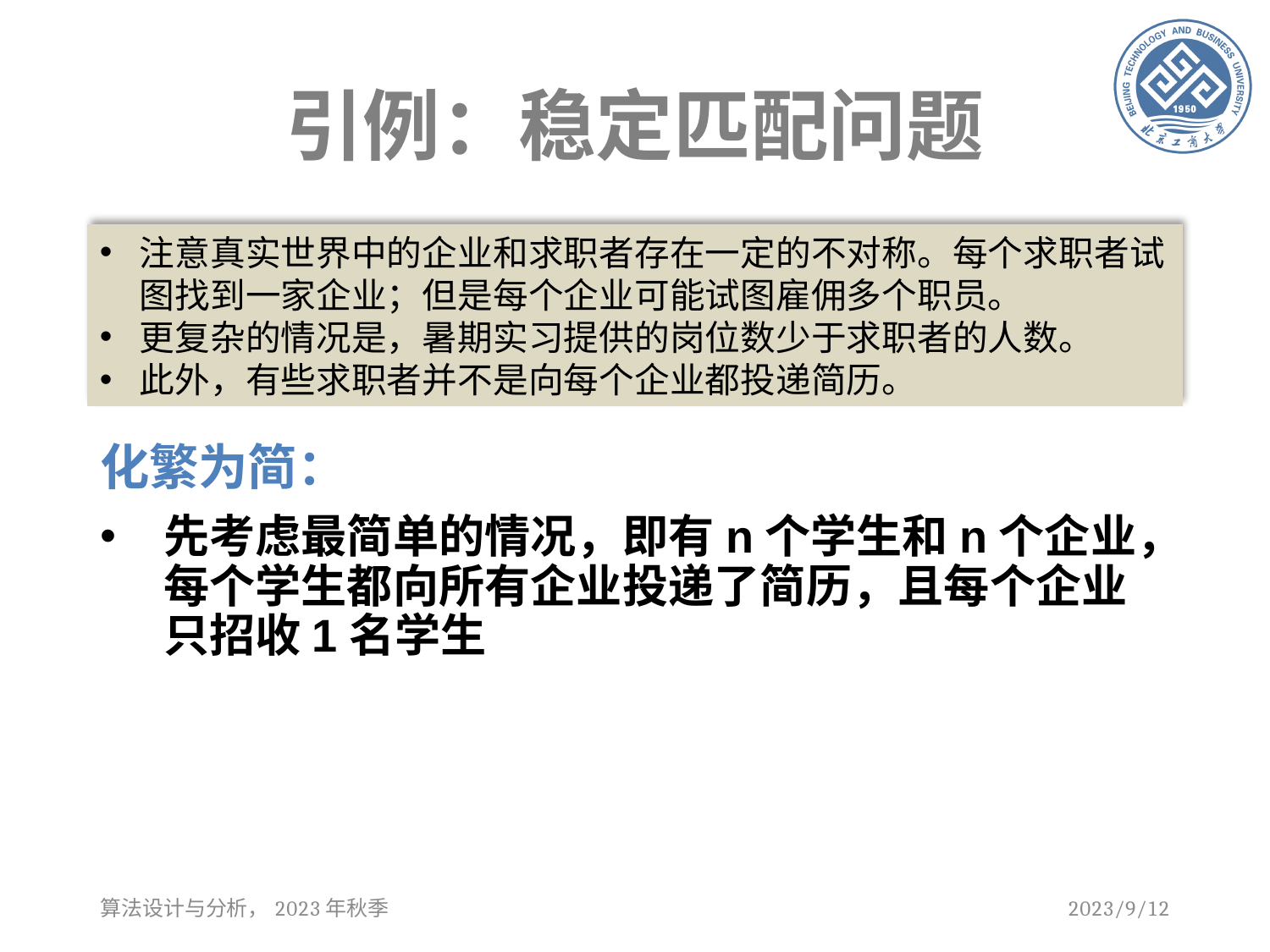

# 引例：稳定匹配问题
注意真实世界中的企业和求职者存在一定的不对称。每个求职者试图找到一家企业；但是每个企业可能试图雇佣多个职员。
更复杂的情况是，暑期实习提供的岗位数少于求职者的人数。
此外，有些求职者并不是向每个企业都投递简历。
化繁为简：
先考虑最简单的情况，即有n个学生和n个企业，每个学生都向所有企业投递了简历，且每个企业只招收1名学生
算法设计与分析，2023年秋季
2023/9/12